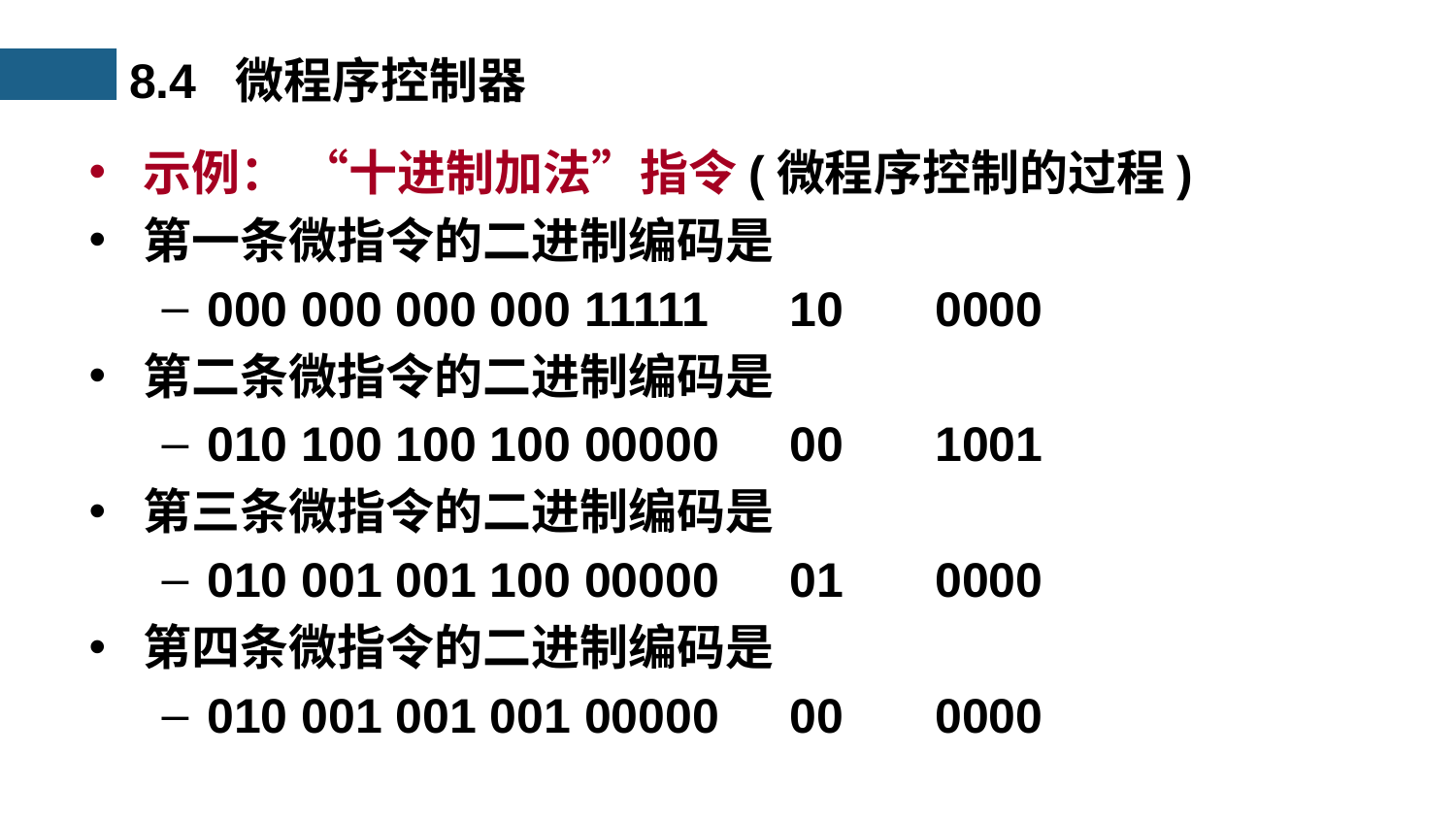

8.4  微程序控制器
示例： “十进制加法”指令(微程序控制的过程)
第一条微指令的二进制编码是
000 000 000 000 11111	10	0000
第二条微指令的二进制编码是
010 100 100 100 00000	00	1001
第三条微指令的二进制编码是
010 001 001 100 00000	01	0000
第四条微指令的二进制编码是
010 001 001 001 00000	00	0000